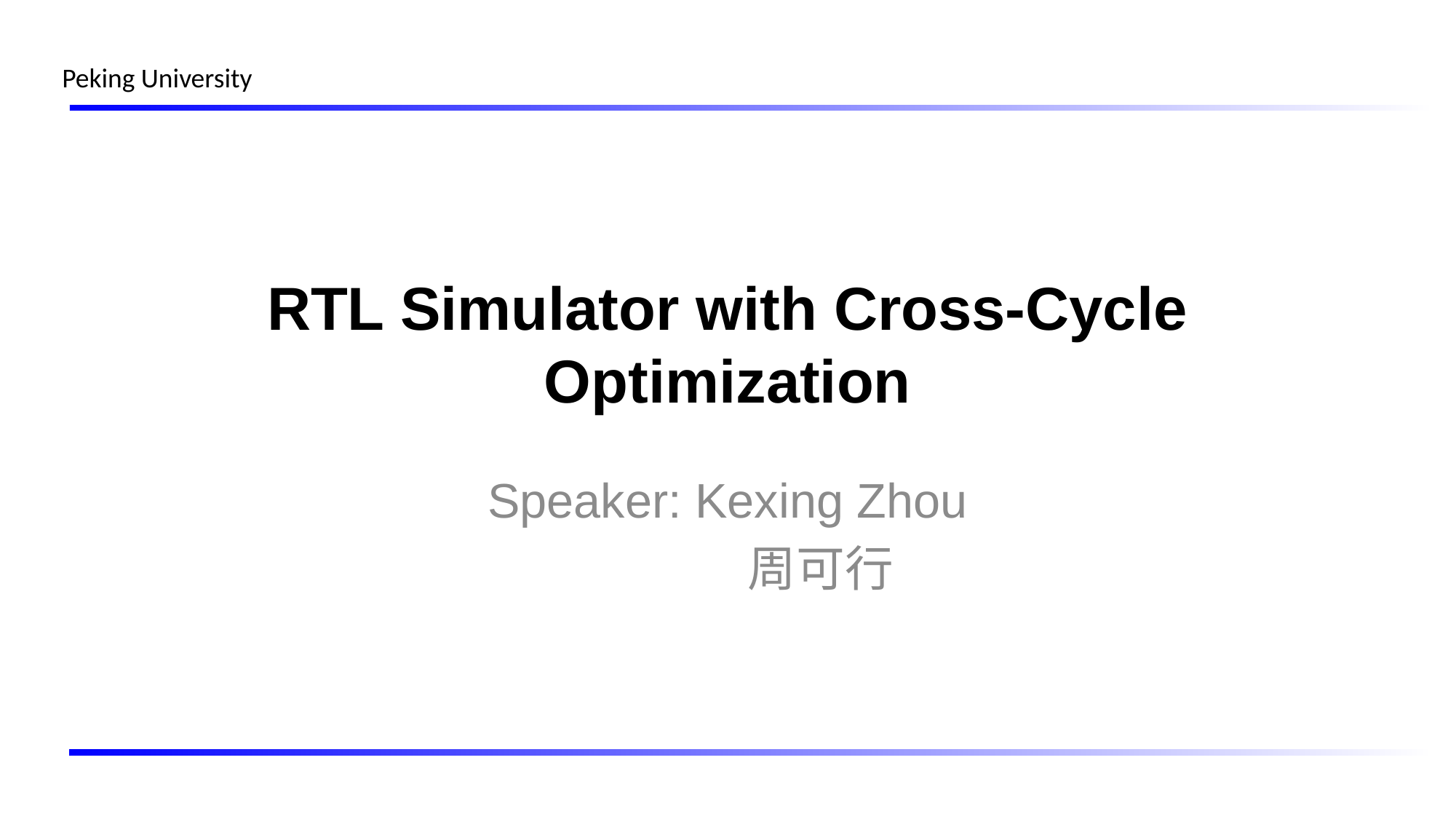

# RTL Simulator with Cross-Cycle Optimization
Speaker: Kexing Zhou
                周可行